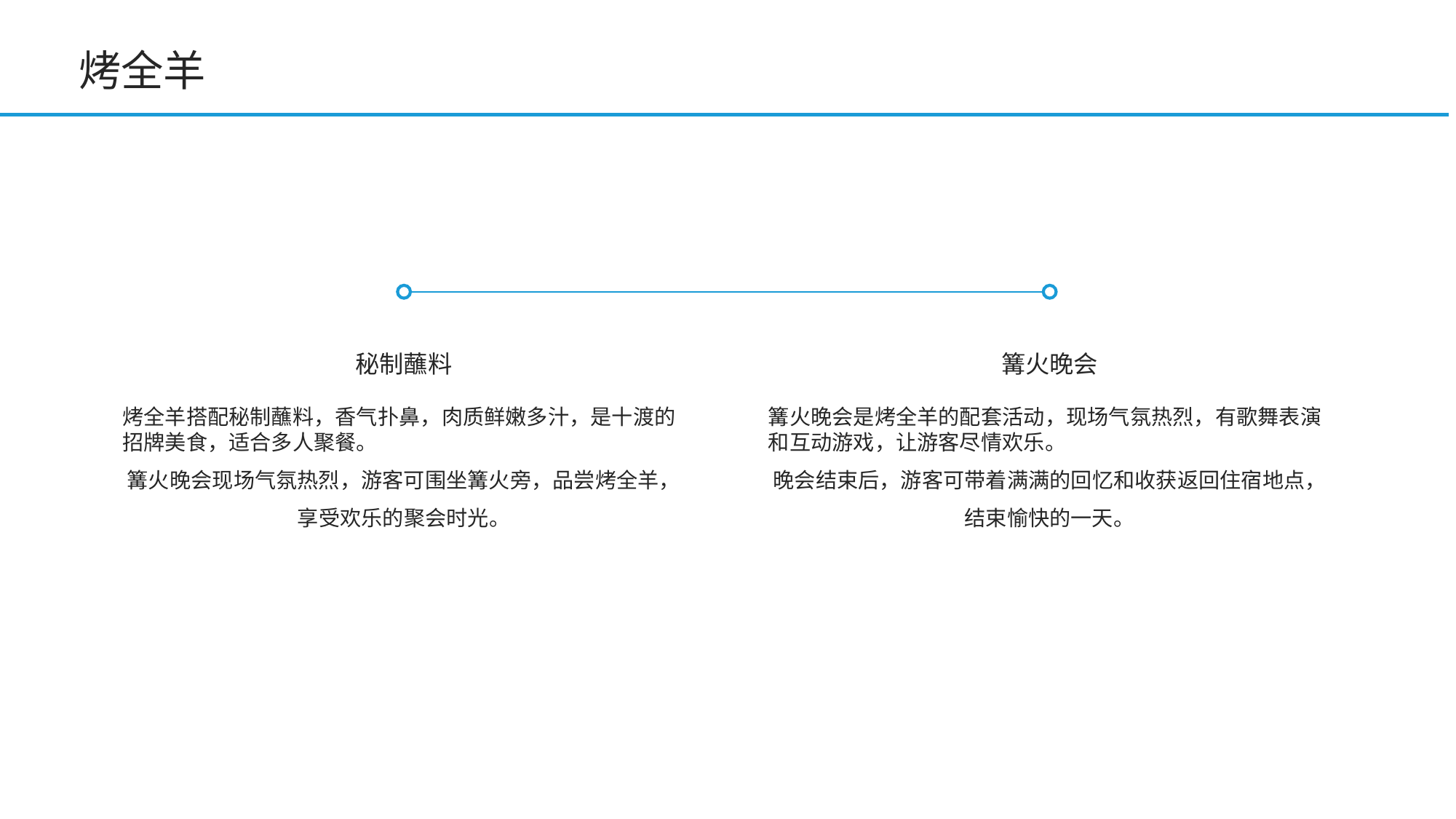

烤全羊

秘制蘸料
篝火晚会
烤全羊搭配秘制蘸料，香气扑鼻，肉质鲜嫩多汁，是十渡的招牌美食，适合多人聚餐。
篝火晚会现场气氛热烈，游客可围坐篝火旁，品尝烤全羊，享受欢乐的聚会时光。
篝火晚会是烤全羊的配套活动，现场气氛热烈，有歌舞表演和互动游戏，让游客尽情欢乐。
晚会结束后，游客可带着满满的回忆和收获返回住宿地点，结束愉快的一天。